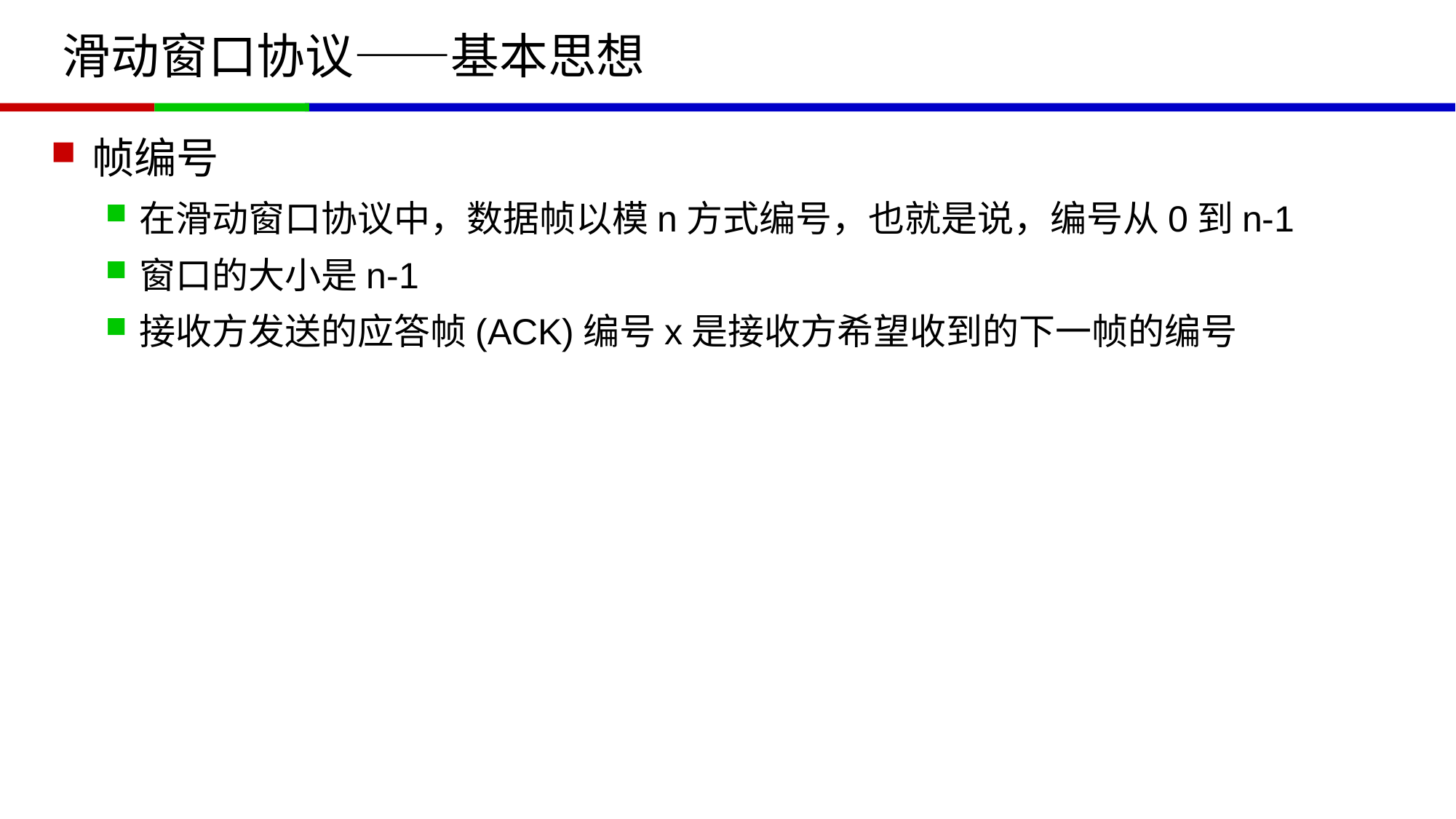

# 滑动窗口协议——基本思想
帧编号
在滑动窗口协议中，数据帧以模n方式编号，也就是说，编号从0到n-1
窗口的大小是n-1
接收方发送的应答帧(ACK)编号x是接收方希望收到的下一帧的编号

61